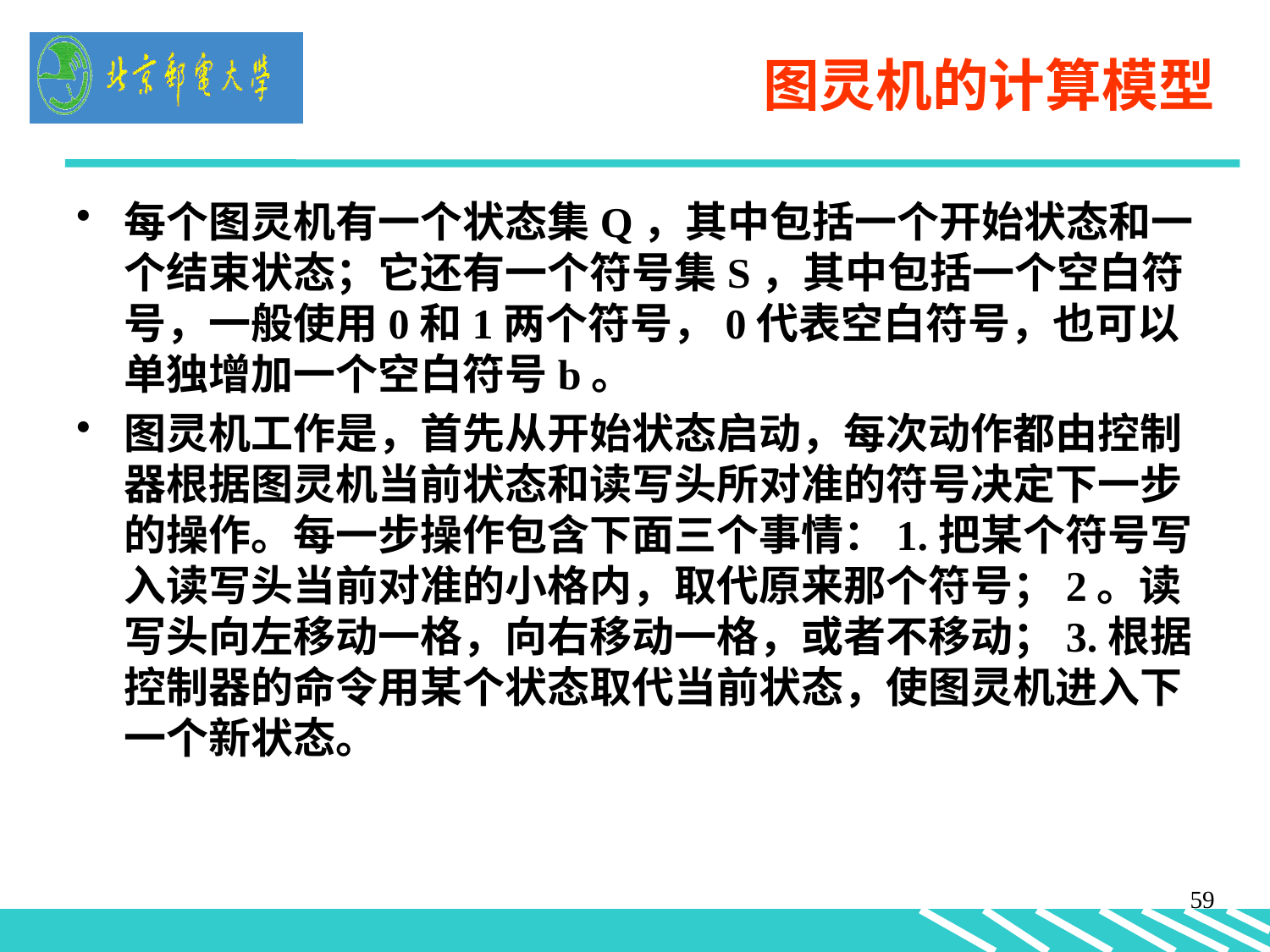

图灵机的计算模型
每个图灵机有一个状态集Q，其中包括一个开始状态和一个结束状态；它还有一个符号集S，其中包括一个空白符号，一般使用0和1两个符号，0代表空白符号，也可以单独增加一个空白符号b。
图灵机工作是，首先从开始状态启动，每次动作都由控制器根据图灵机当前状态和读写头所对准的符号决定下一步的操作。每一步操作包含下面三个事情：1.把某个符号写入读写头当前对准的小格内，取代原来那个符号；2。读写头向左移动一格，向右移动一格，或者不移动；3.根据控制器的命令用某个状态取代当前状态，使图灵机进入下一个新状态。

59